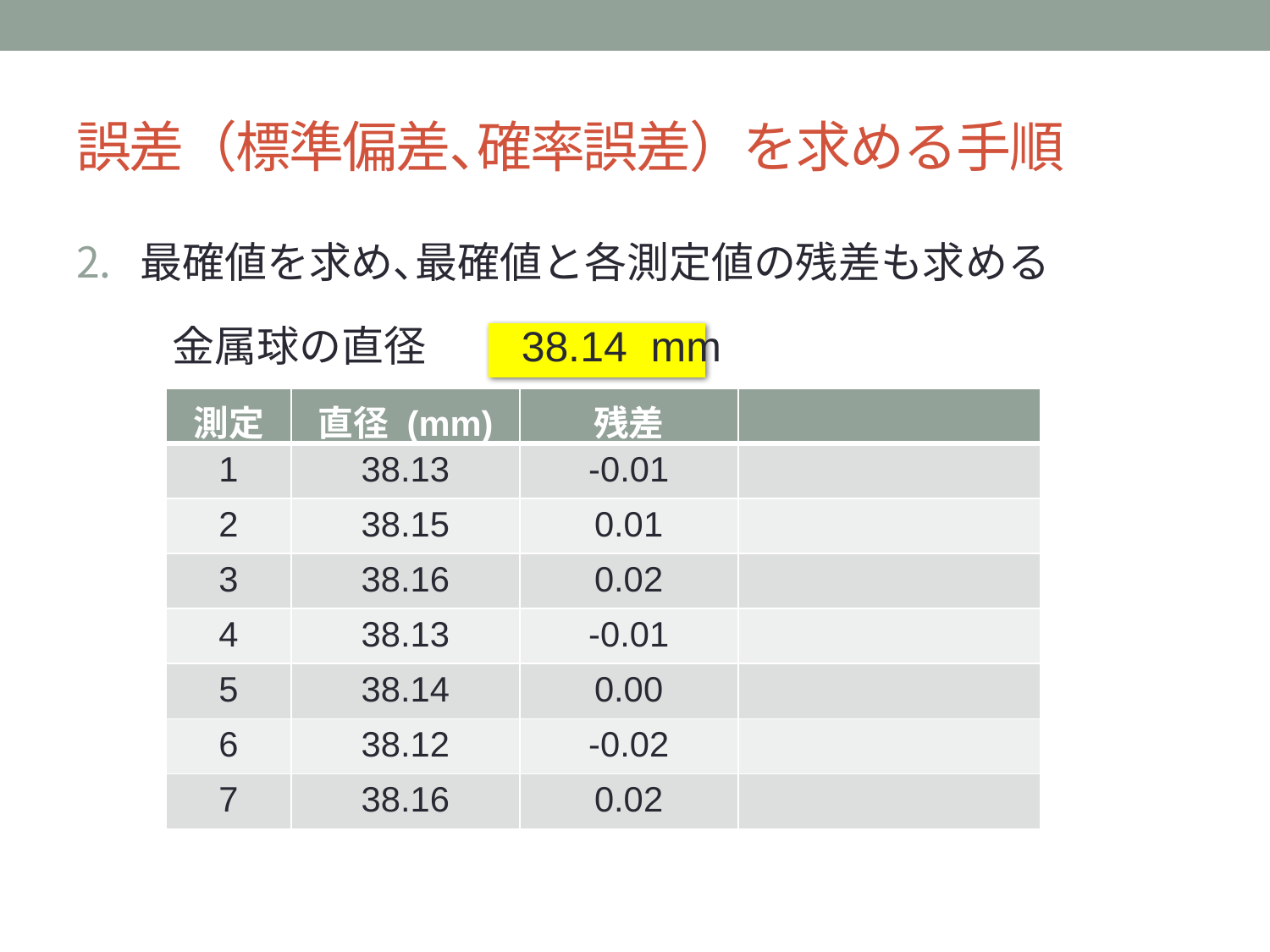

# 誤差（標準偏差､確率誤差）を求める手順
最確値を求め､最確値と各測定値の残差も求める
金属球の直径　　38.14  mm

| 測定 | 直径 (mm) | 残差 |  |
| --- | --- | --- | --- |
| 1 | 38.13 | -0.01 |  |
| 2 | 38.15 | 0.01 |  |
| 3 | 38.16 | 0.02 |  |
| 4 | 38.13 | -0.01 |  |
| 5 | 38.14 | 0.00 |  |
| 6 | 38.12 | -0.02 |  |
| 7 | 38.16 | 0.02 |  |